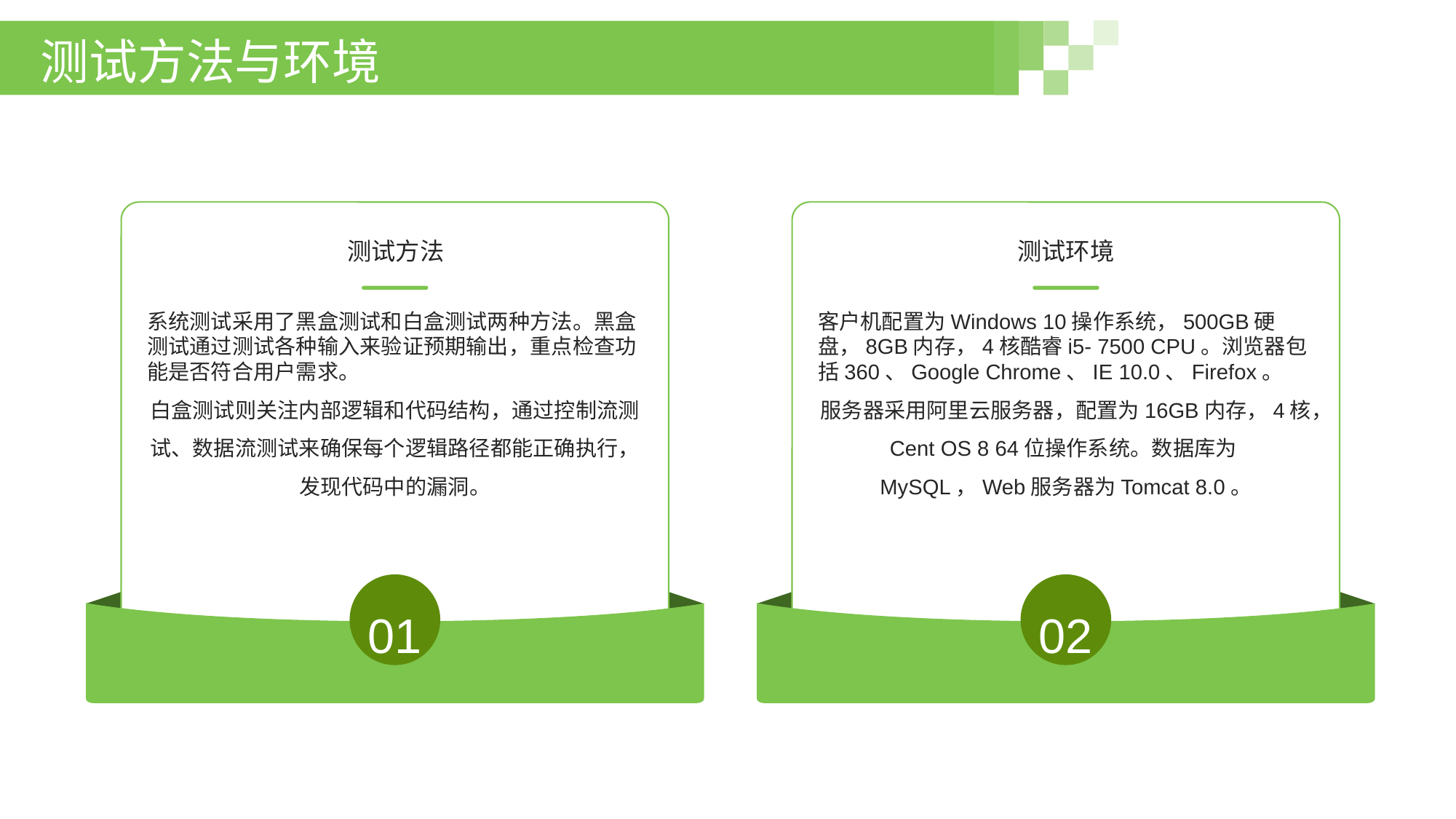

测试方法与环境

测试方法
测试环境

系统测试采用了黑盒测试和白盒测试两种方法。黑盒测试通过测试各种输入来验证预期输出，重点检查功能是否符合用户需求。
白盒测试则关注内部逻辑和代码结构，通过控制流测试、数据流测试来确保每个逻辑路径都能正确执行，发现代码中的漏洞。
客户机配置为Windows 10操作系统，500GB硬盘，8GB内存，4核酷睿i5- 7500 CPU。浏览器包括360、Google Chrome、IE 10.0、Firefox。
服务器采用阿里云服务器，配置为16GB内存，4核，Cent OS 8 64位操作系统。数据库为MySQL，Web服务器为Tomcat 8.0。

01
02